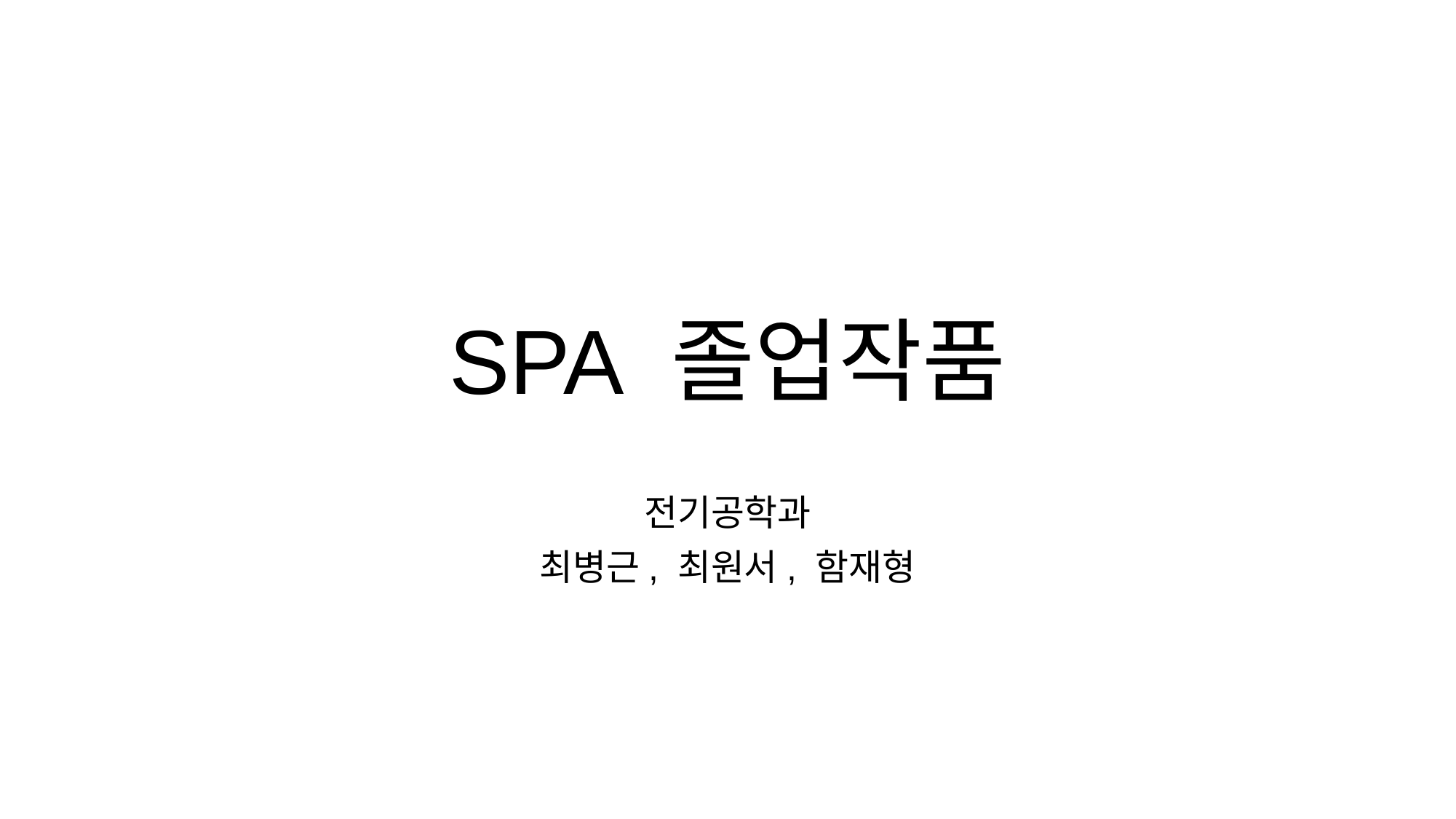

# SPA 졸업작품

전기공학과
최병근, 최원서, 함재형